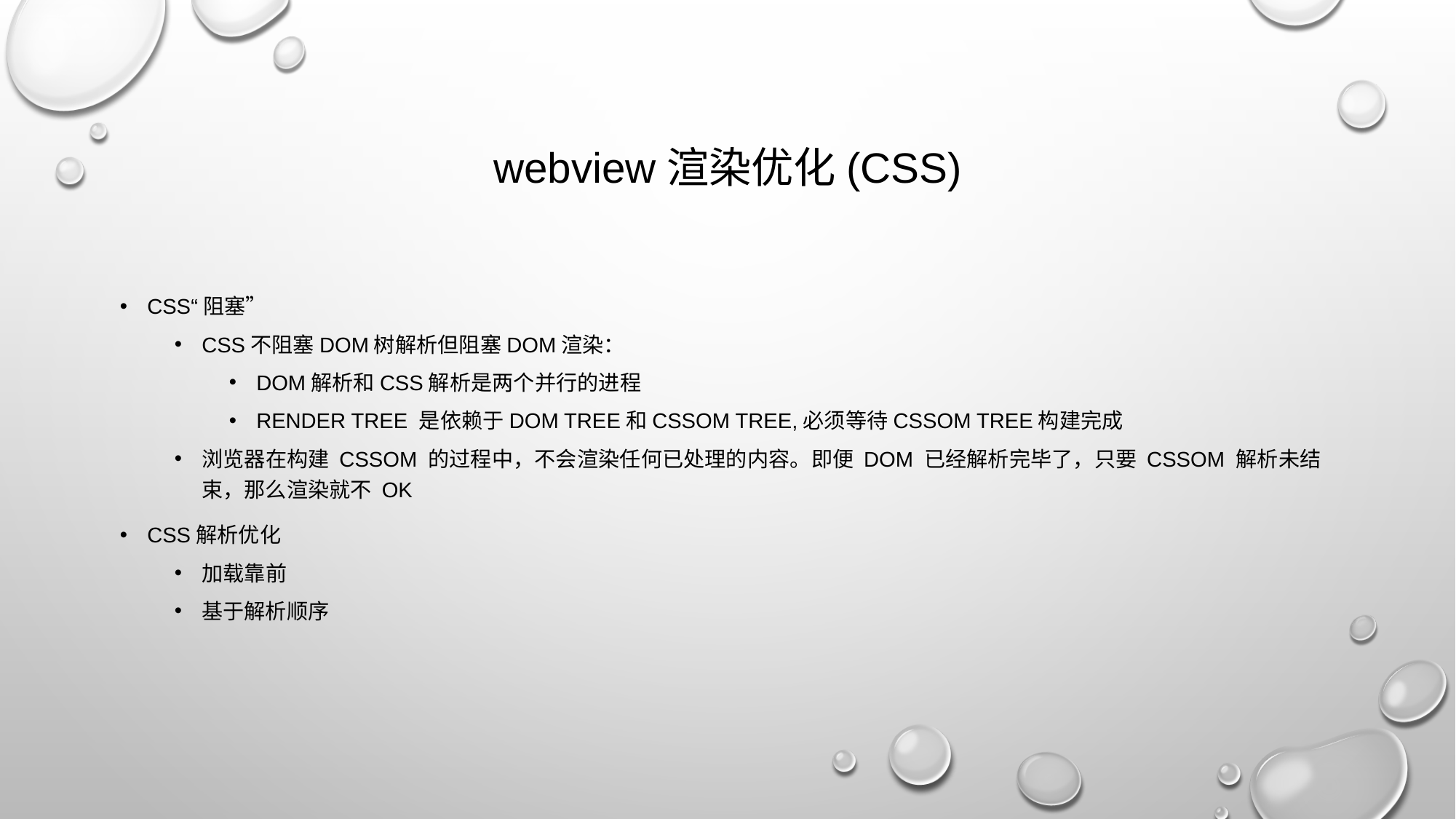

# webview渲染优化(CSS)
Css“阻塞”
Css不阻塞DOM树解析但阻塞dom渲染：
DOM解析和CSS解析是两个并行的进程
Render tree 是依赖于dom tree和cssom tree,必须等待cssom tree构建完成
浏览器在构建 CSSOM 的过程中，不会渲染任何已处理的内容。即便 DOM 已经解析完毕了，只要 CSSOM 解析未结束，那么渲染就不 OK
Css解析优化
加载靠前
基于解析顺序